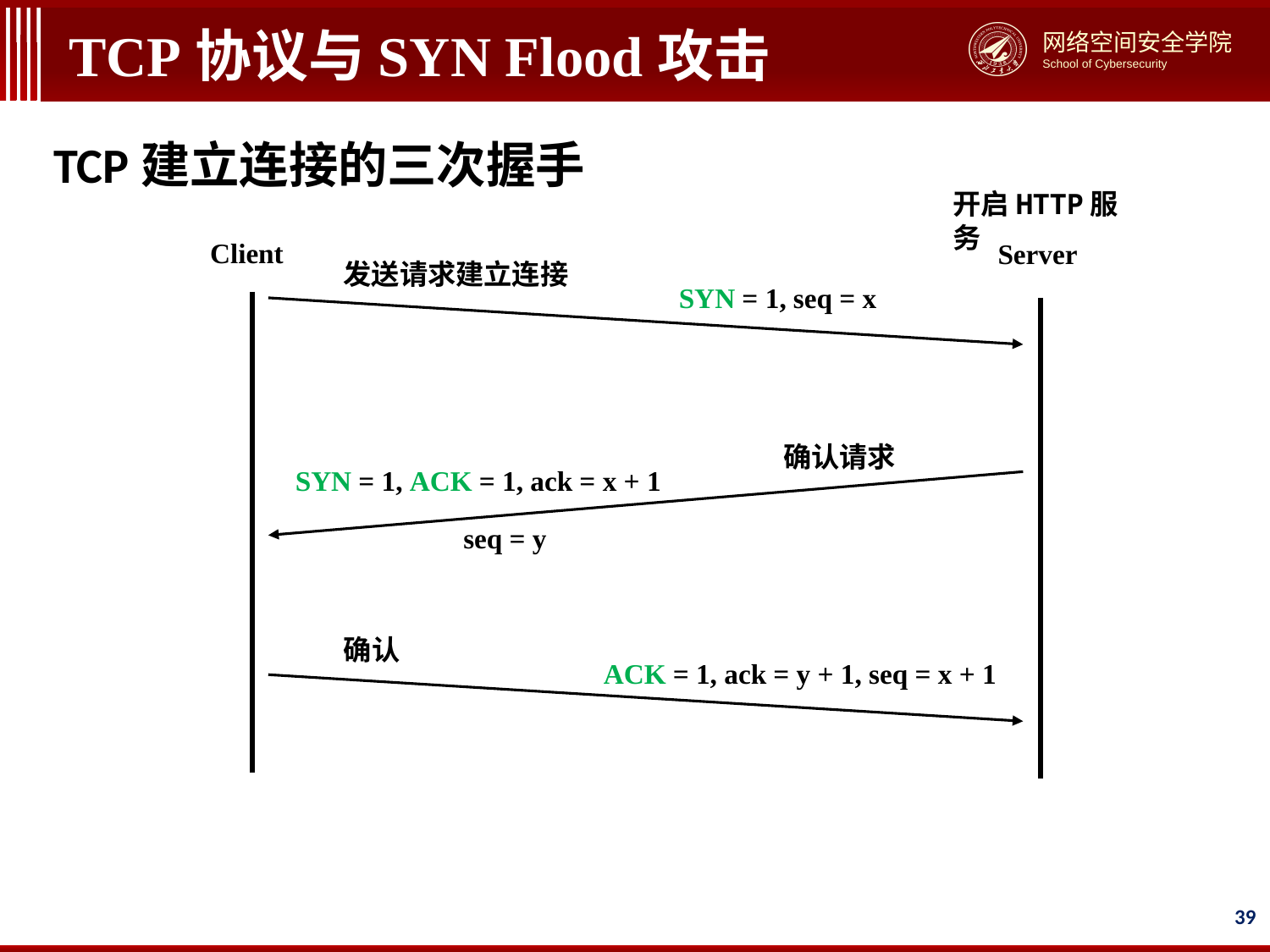

# TCP协议与SYN Flood攻击
TCP建立连接的三次握手
开启HTTP服务
Client
Server
发送请求建立连接
SYN = 1, seq = x
确认请求
SYN = 1, ACK = 1, ack = x + 1
seq = y
确认
ACK = 1, ack = y + 1, seq = x + 1